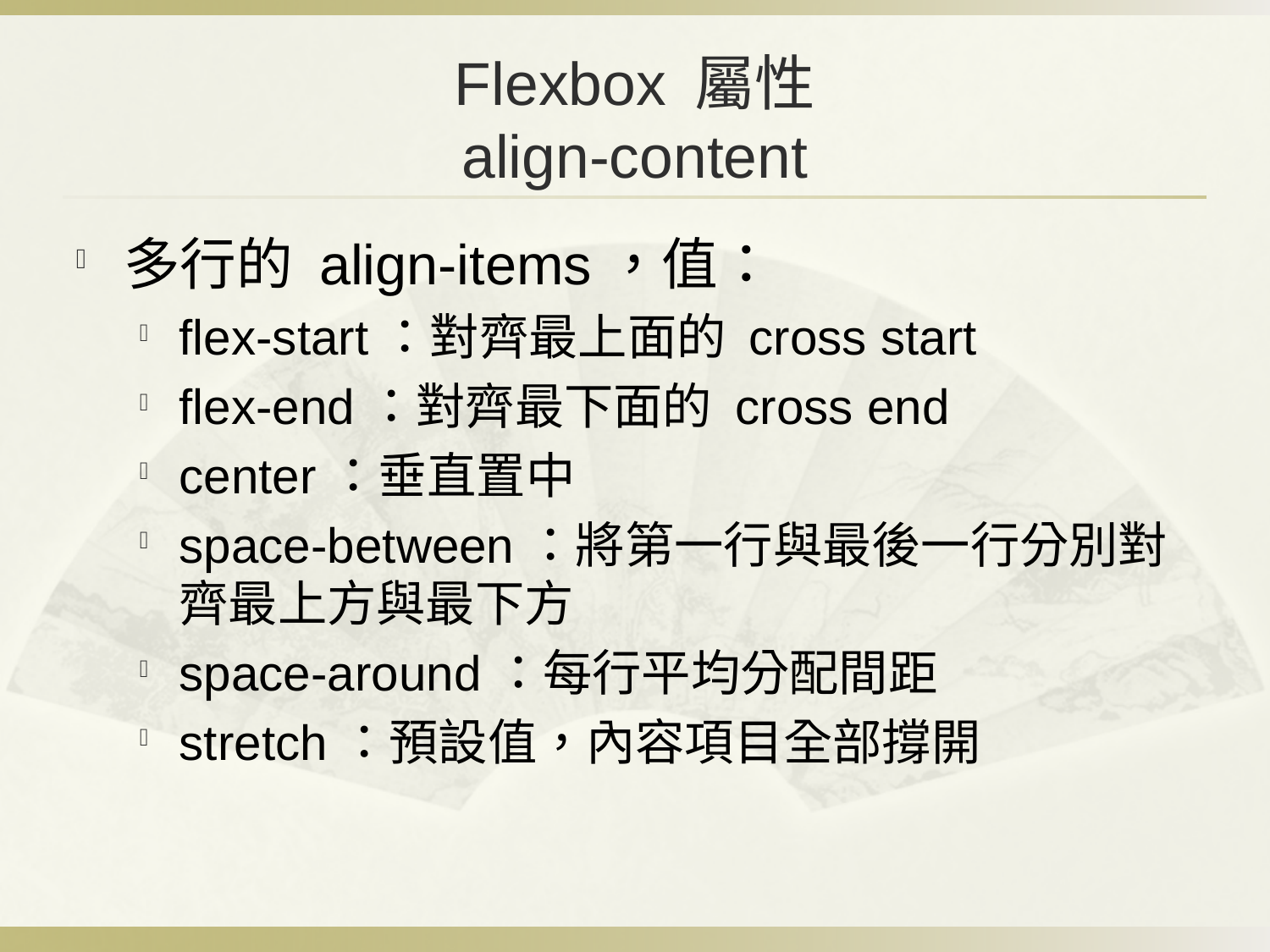

# Flexbox 屬性 align-content
多行的 align-items，值：
flex-start：對齊最上面的 cross start
flex-end：對齊最下面的 cross end
center：垂直置中
space-between：將第一行與最後一行分別對齊最上方與最下方
space-around：每行平均分配間距
stretch：預設值，內容項目全部撐開